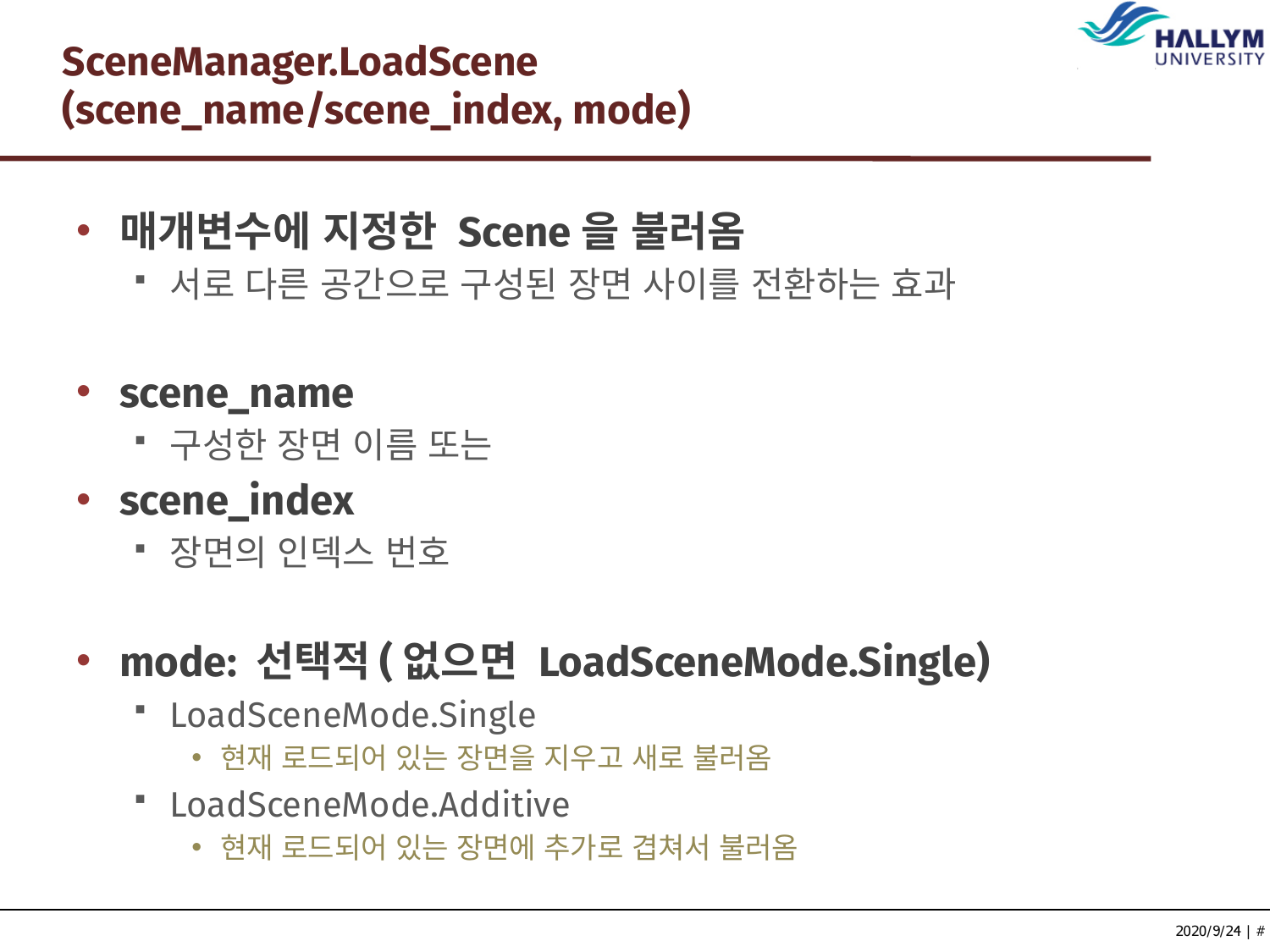

# SceneManager.LoadScene (scene_name/scene_index, mode)
매개변수에 지정한 Scene을 불러옴
서로 다른 공간으로 구성된 장면 사이를 전환하는 효과

scene_name
구성한 장면 이름 또는
scene_index
장면의 인덱스 번호

mode: 선택적(없으면 LoadSceneMode.Single)
LoadSceneMode.Single
현재 로드되어 있는 장면을 지우고 새로 불러옴
LoadSceneMode.Additive
현재 로드되어 있는 장면에 추가로 겹쳐서 불러옴